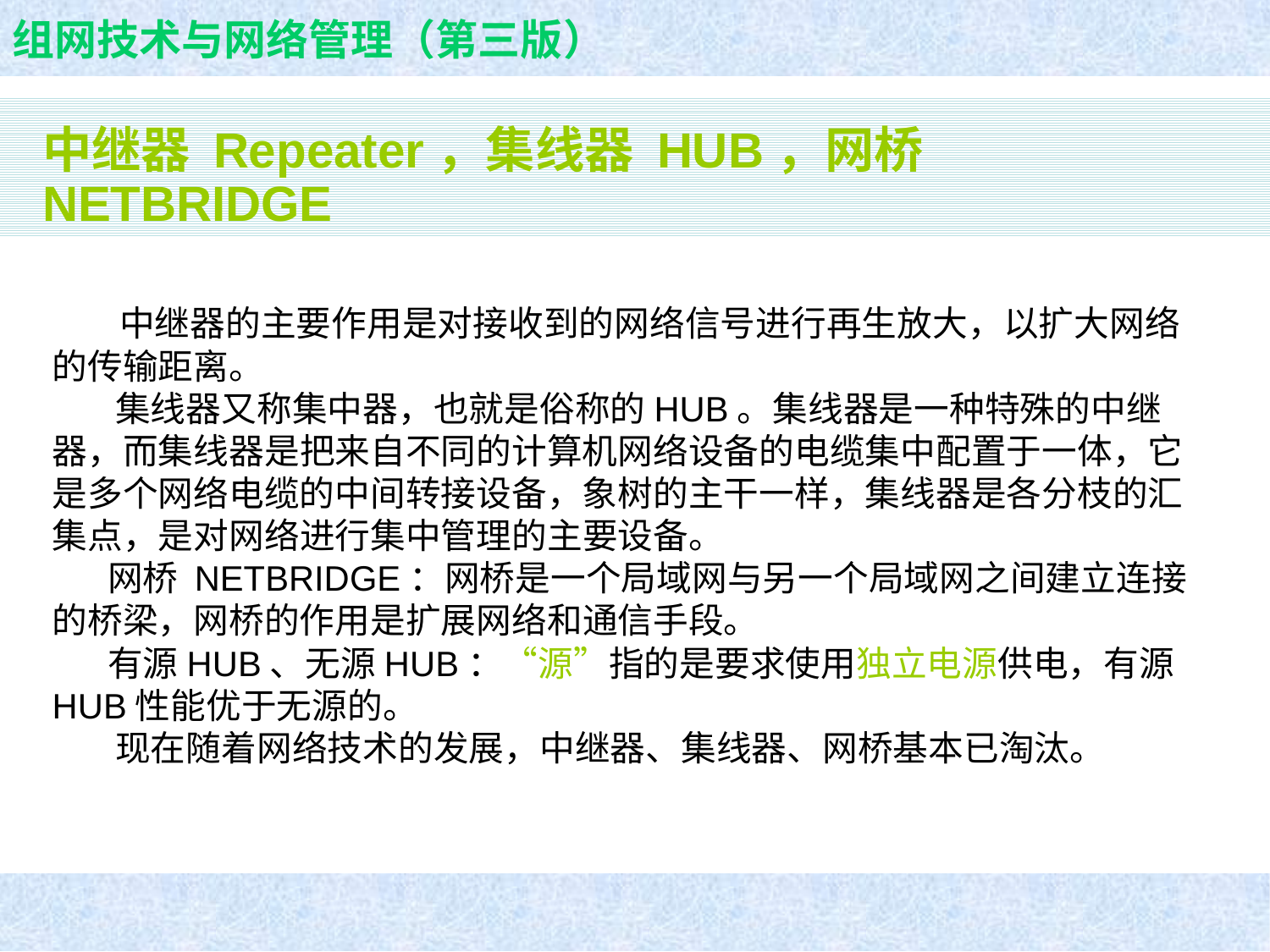

中继器 Repeater，集线器 HUB，网桥 NETBRIDGE
      中继器的主要作用是对接收到的网络信号进行再生放大，以扩大网络的传输距离。
       集线器又称集中器，也就是俗称的HUB。集线器是一种特殊的中继器，而集线器是把来自不同的计算机网络设备的电缆集中配置于一体，它是多个网络电缆的中间转接设备，象树的主干一样，集线器是各分枝的汇集点，是对网络进行集中管理的主要设备。
      网桥 NETBRIDGE：网桥是一个局域网与另一个局域网之间建立连接的桥梁，网桥的作用是扩展网络和通信手段。
      有源HUB、无源HUB：“源”指的是要求使用独立电源供电，有源HUB性能优于无源的。
       现在随着网络技术的发展，中继器、集线器、网桥基本已淘汰。